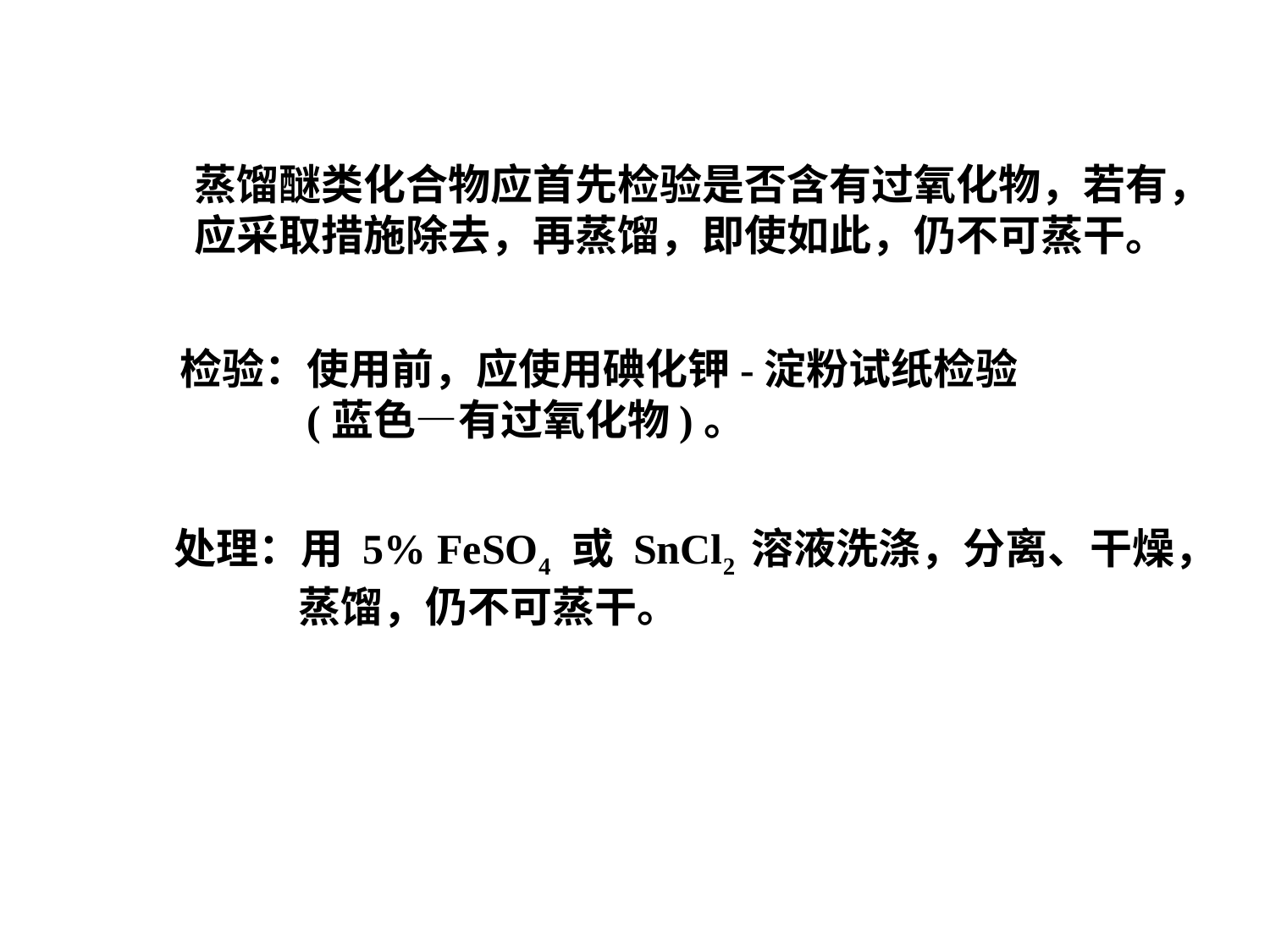

蒸馏醚类化合物应首先检验是否含有过氧化物，若有，
应采取措施除去，再蒸馏，即使如此，仍不可蒸干。
检验：使用前，应使用碘化钾-淀粉试纸检验
            (蓝色—有过氧化物)。
处理：用 5% FeSO4 或 SnCl2 溶液洗涤，分离、干燥，
            蒸馏，仍不可蒸干。